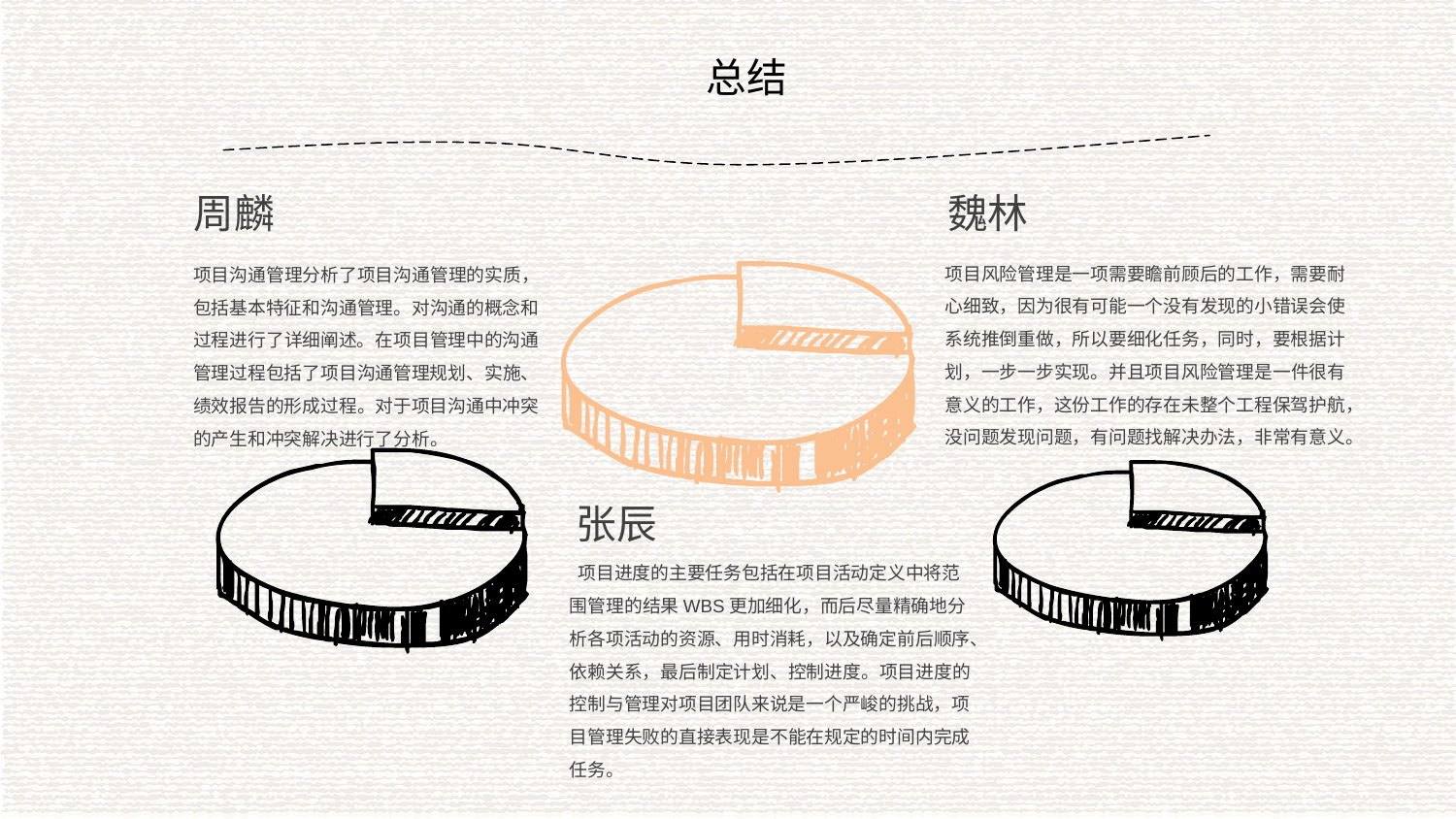

总结

魏林
周麟
项目风险管理是一项需要瞻前顾后的工作，需要耐心细致，因为很有可能一个没有发现的小错误会使系统推倒重做，所以要细化任务，同时，要根据计划，一步一步实现。并且项目风险管理是一件很有意义的工作，这份工作的存在未整个工程保驾护航，没问题发现问题，有问题找解决办法，非常有意义。
项目沟通管理分析了项目沟通管理的实质，包括基本特征和沟通管理。对沟通的概念和过程进行了详细阐述。在项目管理中的沟通管理过程包括了项目沟通管理规划、实施、绩效报告的形成过程。对于项目沟通中冲突的产生和冲突解决进行了分析。

张辰
 项目进度的主要任务包括在项目活动定义中将范围管理的结果WBS更加细化，而后尽量精确地分析各项活动的资源、用时消耗，以及确定前后顺序、依赖关系，最后制定计划、控制进度。项目进度的控制与管理对项目团队来说是一个严峻的挑战，项目管理失败的直接表现是不能在规定的时间内完成任务。